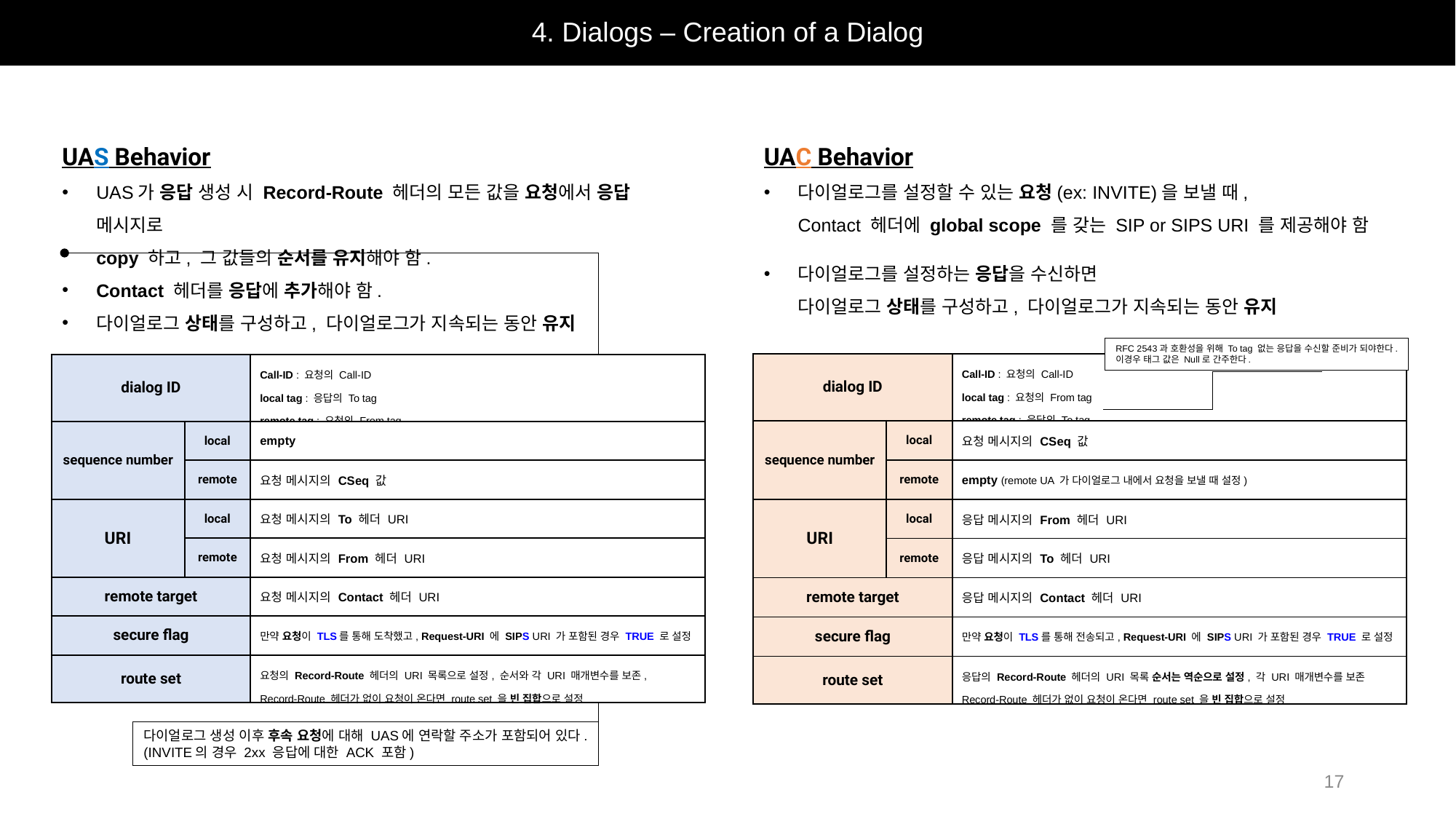

# 4. Dialogs – Creation of a Dialog
UAS Behavior
UAS가 응답 생성 시 Record-Route 헤더의 모든 값을 요청에서 응답 메시지로
copy 하고, 그 값들의 순서를 유지해야 함.
Contact 헤더를 응답에 추가해야 함.
다이얼로그 상태를 구성하고, 다이얼로그가 지속되는 동안 유지
UAC Behavior
다이얼로그를 설정할 수 있는 요청(ex: INVITE)을 보낼 때,
Contact 헤더에 global scope 를 갖는 SIP or SIPS URI 를 제공해야 함

다이얼로그를 설정하는 응답을 수신하면
다이얼로그 상태를 구성하고, 다이얼로그가 지속되는 동안 유지
RFC 2543과 호환성을 위해 To tag 없는 응답을 수신할 준비가 되야한다.
이경우 태그 값은 Null로 간주한다.
| dialog ID |  | Call-ID : 요청의 Call-ID local tag : 요청의 From tag remote tag : 응답의 To tag |
| --- | --- | --- |
| sequence number | local | 요청 메시지의 CSeq 값 |
|  | remote | empty (remote UA 가 다이얼로그 내에서 요청을 보낼 때 설정) |
| URI | local | 응답 메시지의 From 헤더 URI |
|  | remote | 응답 메시지의 To 헤더 URI |
| remote target |  | 응답 메시지의 Contact 헤더 URI |
| secure flag |  | 만약 요청이 TLS를 통해 전송되고, Request-URI 에 SIPS URI 가 포함된 경우 TRUE 로 설정 |
| route set |  | 응답의 Record-Route 헤더의 URI 목록 순서는 역순으로 설정, 각 URI 매개변수를 보존 Record-Route 헤더가 없이 요청이 온다면 route set 을 빈 집합으로 설정 |
| dialog ID |  | Call-ID : 요청의 Call-ID local tag : 응답의 To tag remote tag : 요청의 From tag |
| --- | --- | --- |
| sequence number | local | empty |
|  | remote | 요청 메시지의 CSeq 값 |
| URI | local | 요청 메시지의 To 헤더 URI |
|  | remote | 요청 메시지의 From 헤더 URI |
| remote target |  | 요청 메시지의 Contact 헤더 URI |
| secure flag |  | 만약 요청이 TLS를 통해 도착했고, Request-URI 에 SIPS URI 가 포함된 경우 TRUE 로 설정 |
| route set |  | 요청의 Record-Route 헤더의 URI 목록으로 설정, 순서와 각 URI 매개변수를 보존, Record-Route 헤더가 없이 요청이 온다면 route set 을 빈 집합으로 설정 |
다이얼로그 생성 이후 후속 요청에 대해 UAS에 연락할 주소가 포함되어 있다.
(INVITE의 경우 2xx 응답에 대한 ACK 포함)
17